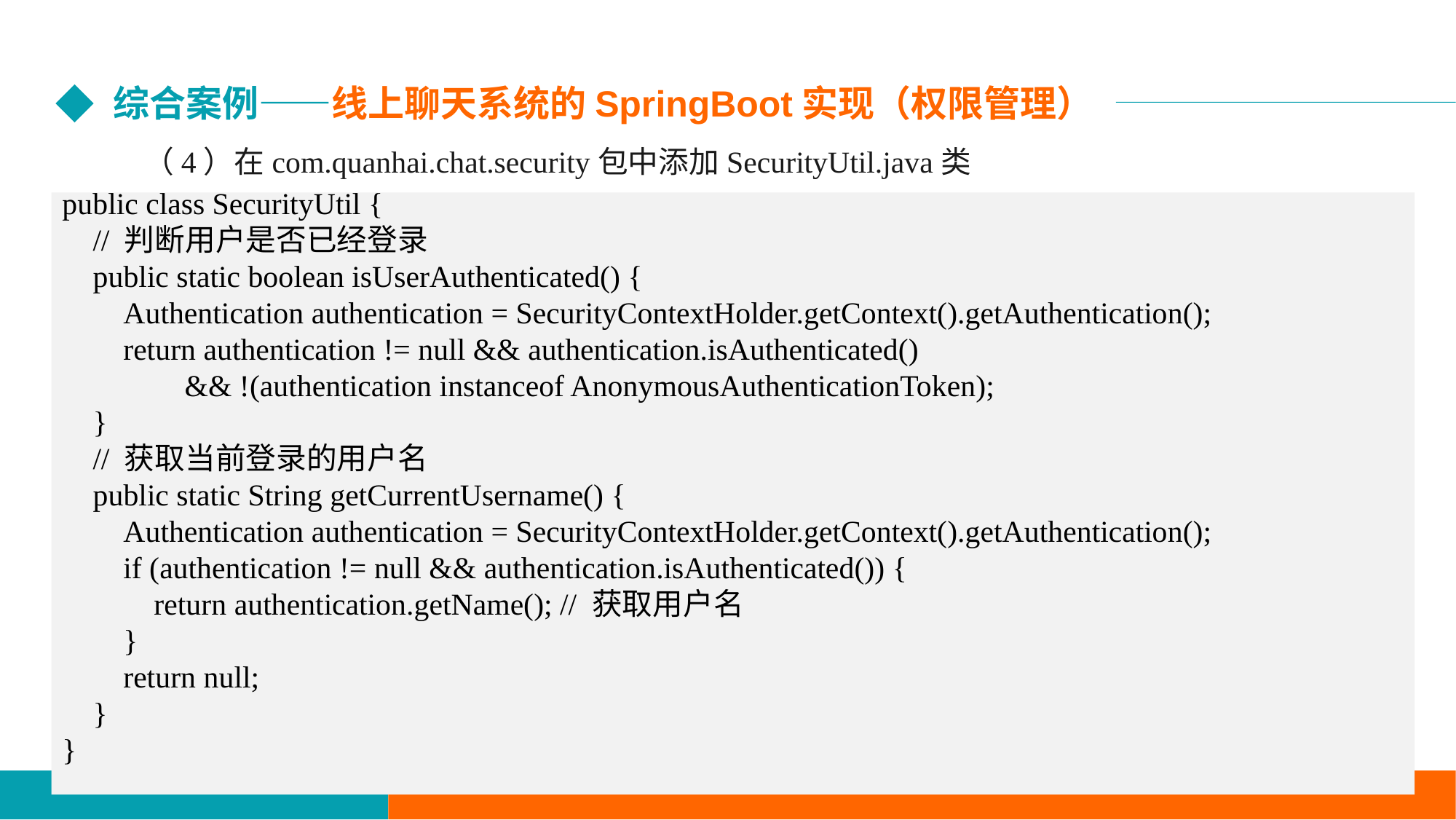

综合案例——线上聊天系统的SpringBoot实现（权限管理）
（4）在com.quanhai.chat.security包中添加SecurityUtil.java类

public class SecurityUtil {
    // 判断用户是否已经登录
    public static boolean isUserAuthenticated() {
        Authentication authentication = SecurityContextHolder.getContext().getAuthentication();
        return authentication != null && authentication.isAuthenticated()
                && !(authentication instanceof AnonymousAuthenticationToken);
    }
    // 获取当前登录的用户名
    public static String getCurrentUsername() {
        Authentication authentication = SecurityContextHolder.getContext().getAuthentication();
        if (authentication != null && authentication.isAuthenticated()) {
            return authentication.getName(); // 获取用户名
        }
        return null;
    }
}